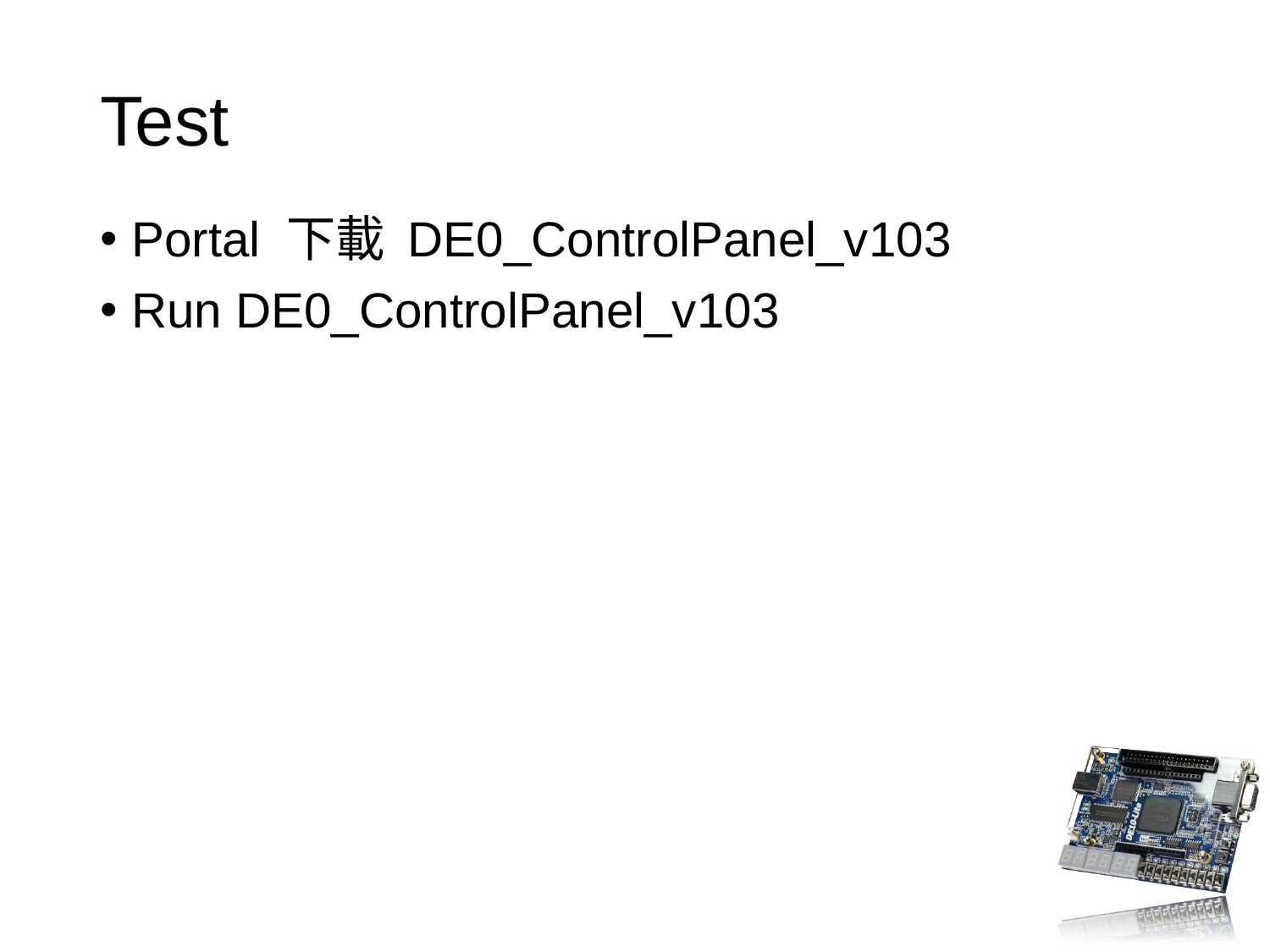

# Test
Portal 下載 DE0_ControlPanel_v103
Run DE0_ControlPanel_v103